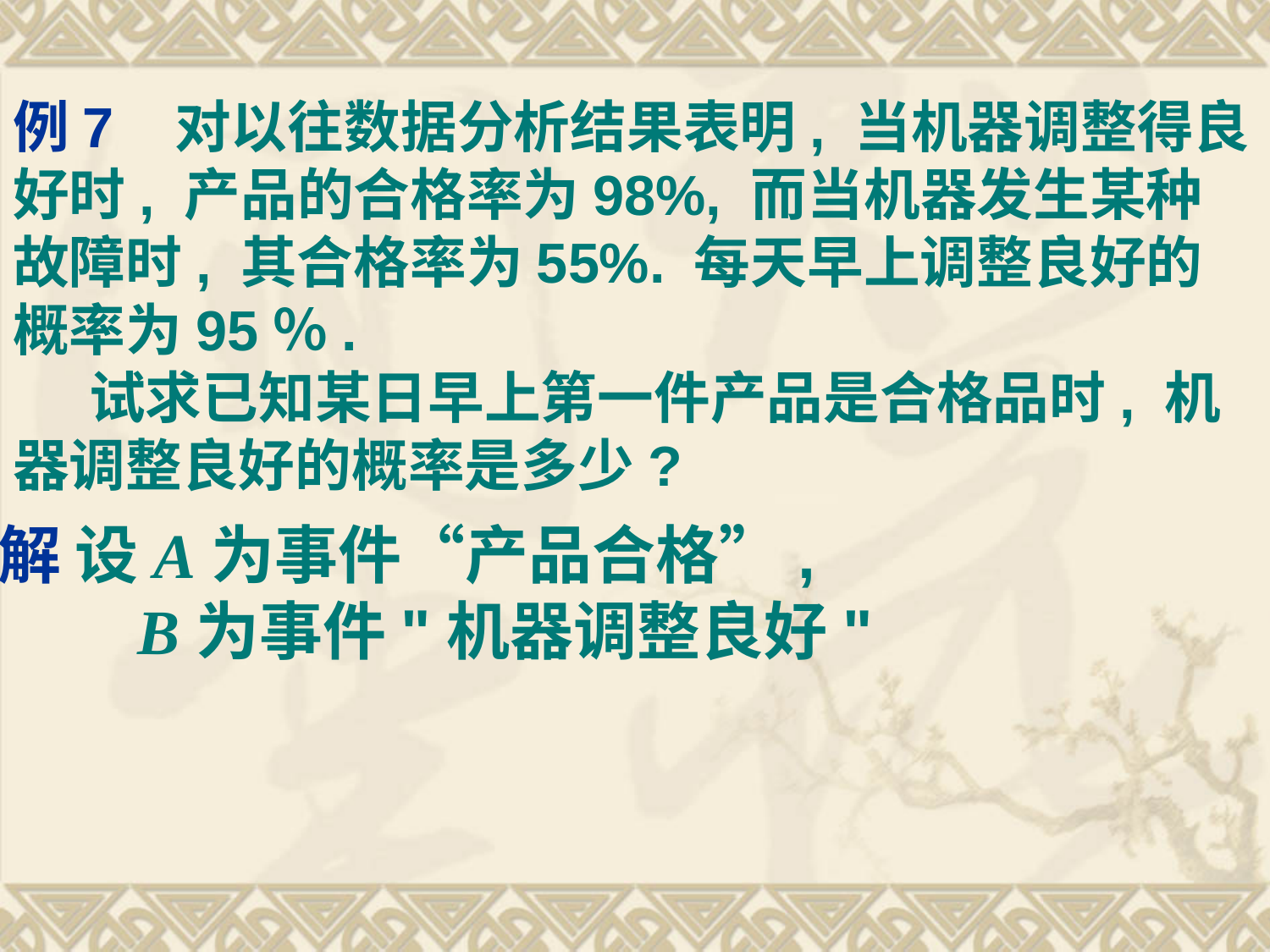

# 例7   对以往数据分析结果表明, 当机器调整得良好时, 产品的合格率为98%, 而当机器发生某种故障时, 其合格率为55%. 每天早上调整良好的概率为95％. 试求已知某日早上第一件产品是合格品时, 机器调整良好的概率是多少?
解 设A为事件“产品合格”,
        B为事件"机器调整良好"